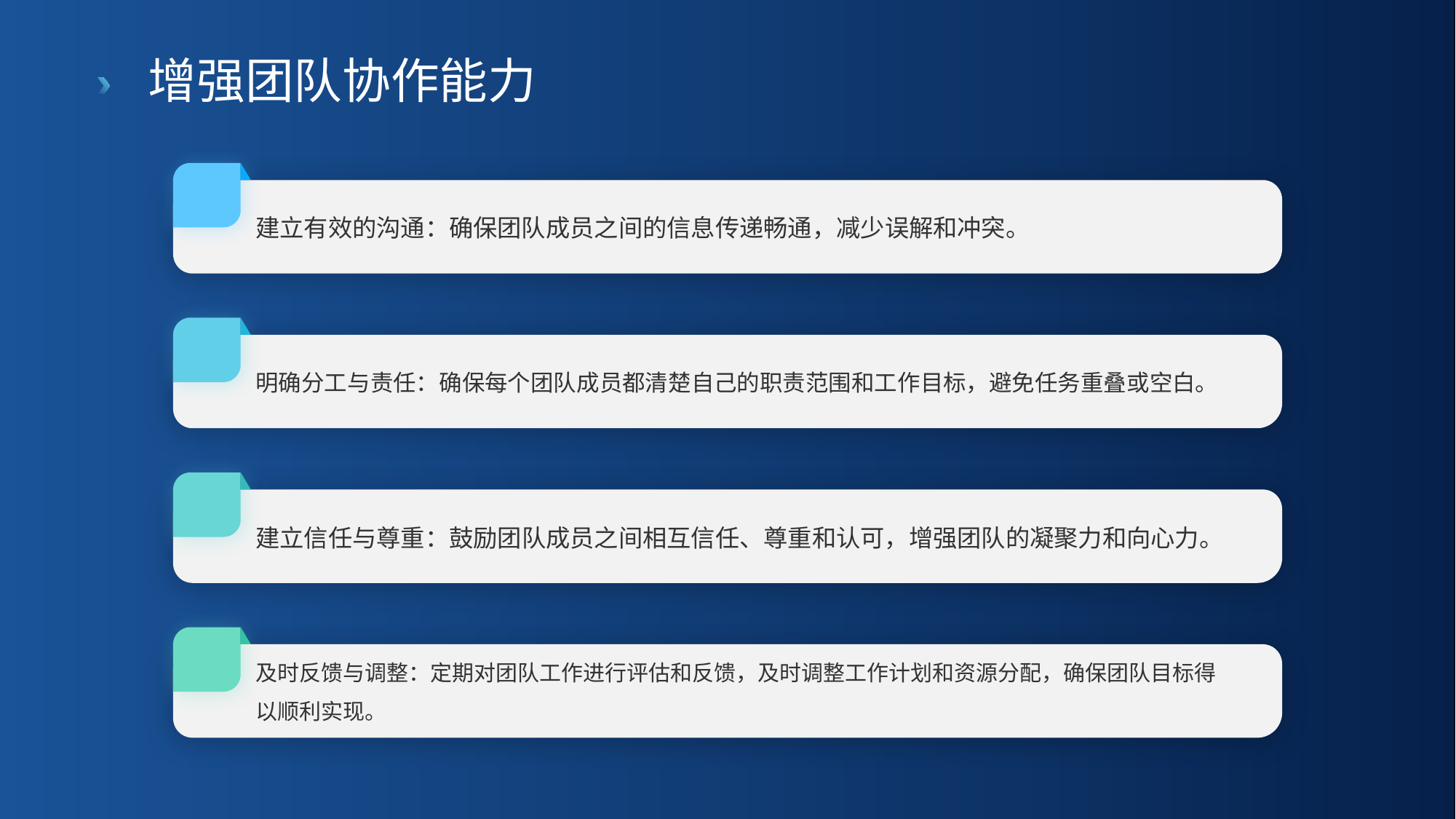

# 增强团队协作能力

建立有效的沟通：确保团队成员之间的信息传递畅通，减少误解和冲突。

明确分工与责任：确保每个团队成员都清楚自己的职责范围和工作目标，避免任务重叠或空白。

建立信任与尊重：鼓励团队成员之间相互信任、尊重和认可，增强团队的凝聚力和向心力。

及时反馈与调整：定期对团队工作进行评估和反馈，及时调整工作计划和资源分配，确保团队目标得以顺利实现。